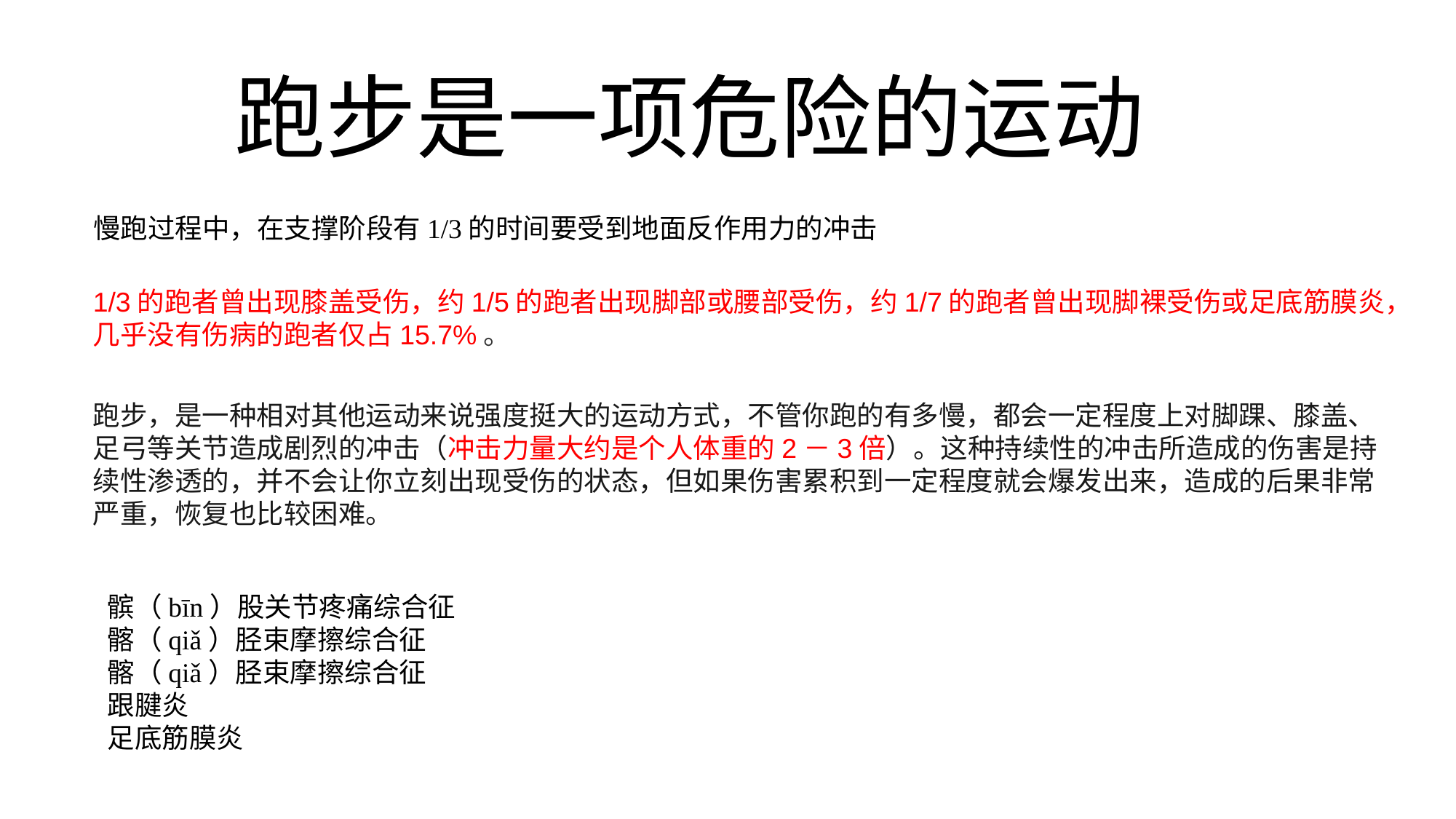

# 跑步是一项危险的运动
慢跑过程中，在支撑阶段有1/3的时间要受到地面反作用力的冲击
1/3的跑者曾出现膝盖受伤，约1/5的跑者出现脚部或腰部受伤，约1/7的跑者曾出现脚裸受伤或足底筋膜炎，几乎没有伤病的跑者仅占15.7%。
跑步，是一种相对其他运动来说强度挺大的运动方式，不管你跑的有多慢，都会一定程度上对脚踝、膝盖、足弓等关节造成剧烈的冲击（冲击力量大约是个人体重的2－3倍）。这种持续性的冲击所造成的伤害是持续性渗透的，并不会让你立刻出现受伤的状态，但如果伤害累积到一定程度就会爆发出来，造成的后果非常严重，恢复也比较困难。
髌（bīn）股关节疼痛综合征
髂（qiǎ）胫束摩擦综合征
髂（qiǎ）胫束摩擦综合征
跟腱炎
足底筋膜炎